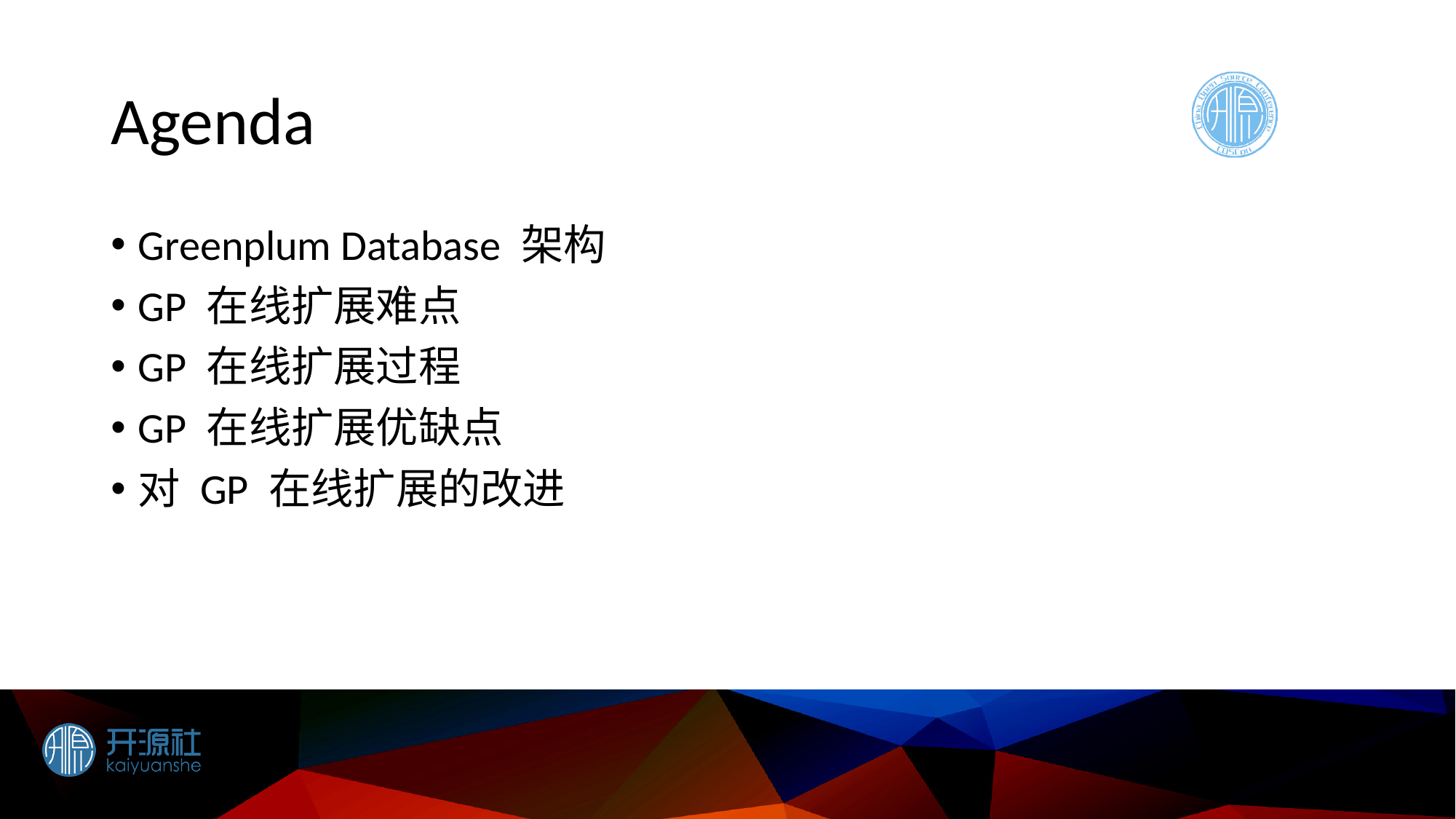

# Agenda
Greenplum Database 架构
GP 在线扩展难点
GP 在线扩展过程
GP 在线扩展优缺点
对 GP 在线扩展的改进